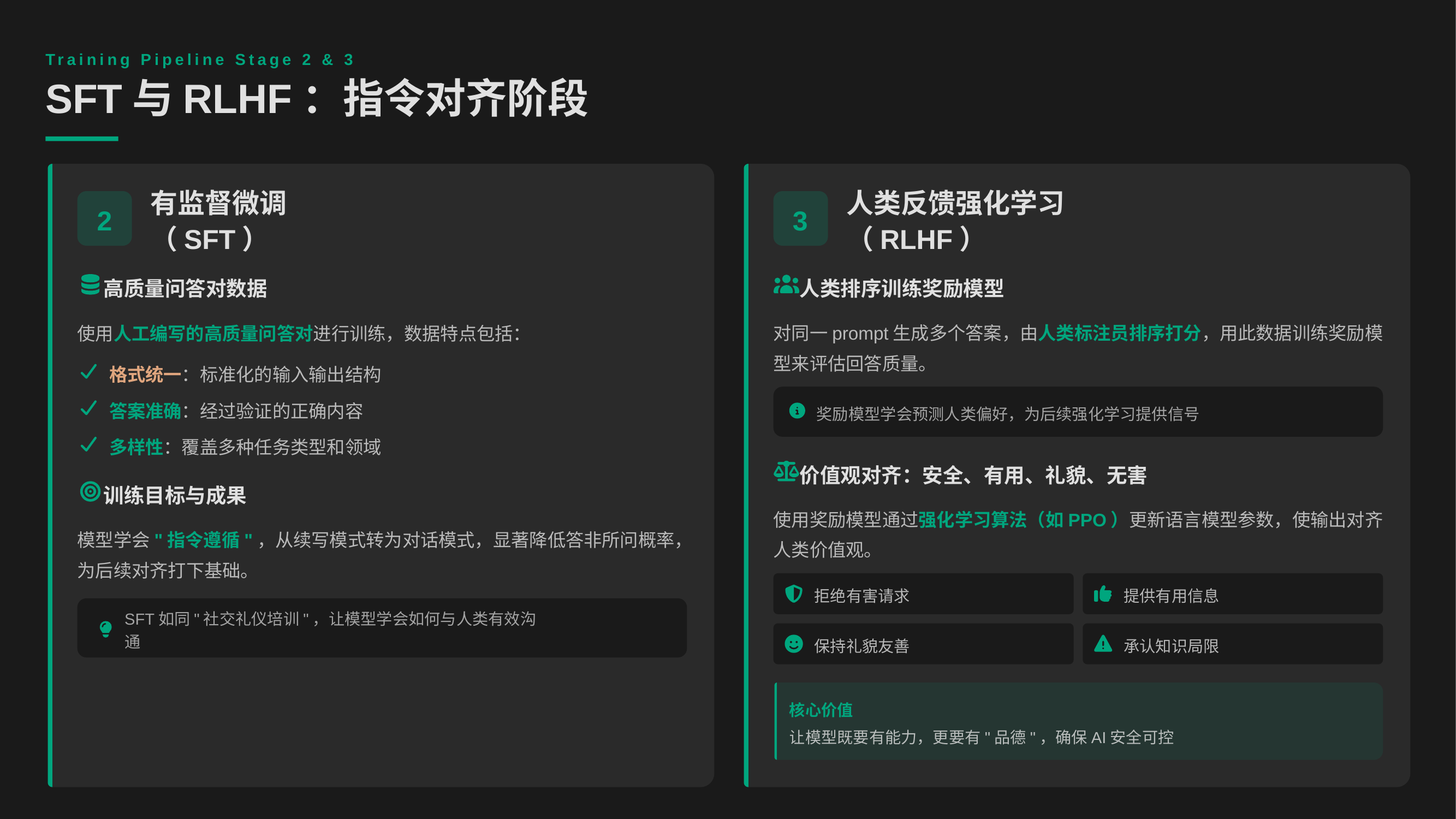

Training Pipeline Stage 2 & 3
SFT与RLHF：指令对齐阶段

2
有监督微调（SFT）
3
人类反馈强化学习（RLHF）
高质量问答对数据
人类排序训练奖励模型

使用人工编写的高质量问答对进行训练，数据特点包括：
对同一prompt生成多个答案，由人类标注员排序打分，用此数据训练奖励模型来评估回答质量。
格式统一：标准化的输入输出结构

答案准确：经过验证的正确内容

奖励模型学会预测人类偏好，为后续强化学习提供信号

多样性：覆盖多种任务类型和领域

价值观对齐：安全、有用、礼貌、无害

训练目标与成果

使用奖励模型通过强化学习算法（如PPO）更新语言模型参数，使输出对齐人类价值观。
模型学会"指令遵循"，从续写模式转为对话模式，显著降低答非所问概率，为后续对齐打下基础。

拒绝有害请求
提供有用信息

SFT如同"社交礼仪培训"，让模型学会如何与人类有效沟通

保持礼貌友善
承认知识局限

核心价值
让模型既要有能力，更要有"品德"，确保AI安全可控